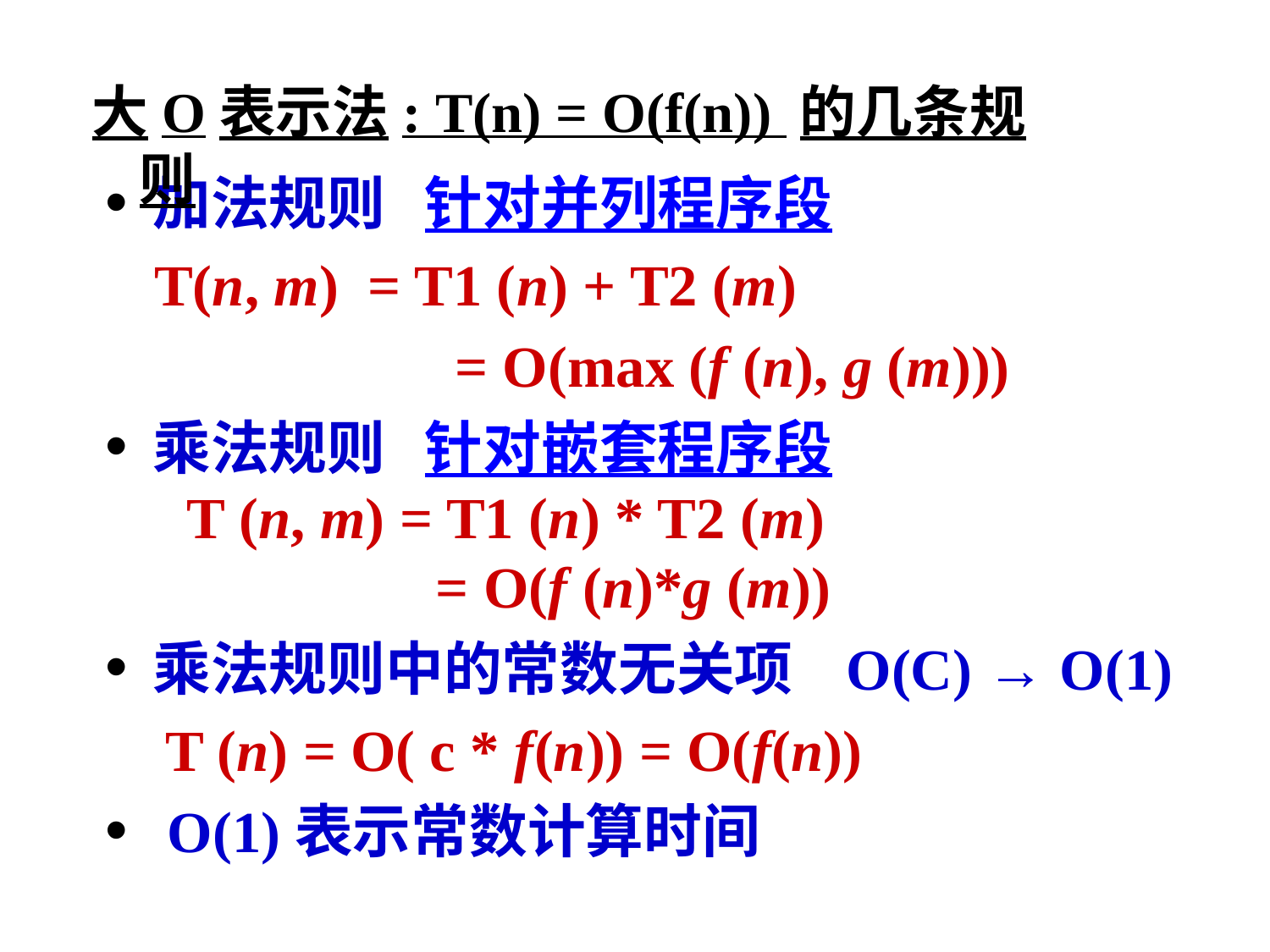

大O表示法: T(n) = O(f(n)) 的几条规则
加法规则   针对并列程序段
    T(n, m)  = T1 (n) + T2 (m)
  	  	            = O(max (f (n), g (m)))
乘法规则   针对嵌套程序段
  T (n, m) = T1 (n) * T2 (m)
		  = O(f (n)*g (m))
乘法规则中的常数无关项   O(C) → O(1)
 	 T (n) = O( c * f(n)) = O(f(n))
 Ο(1)表示常数计算时间